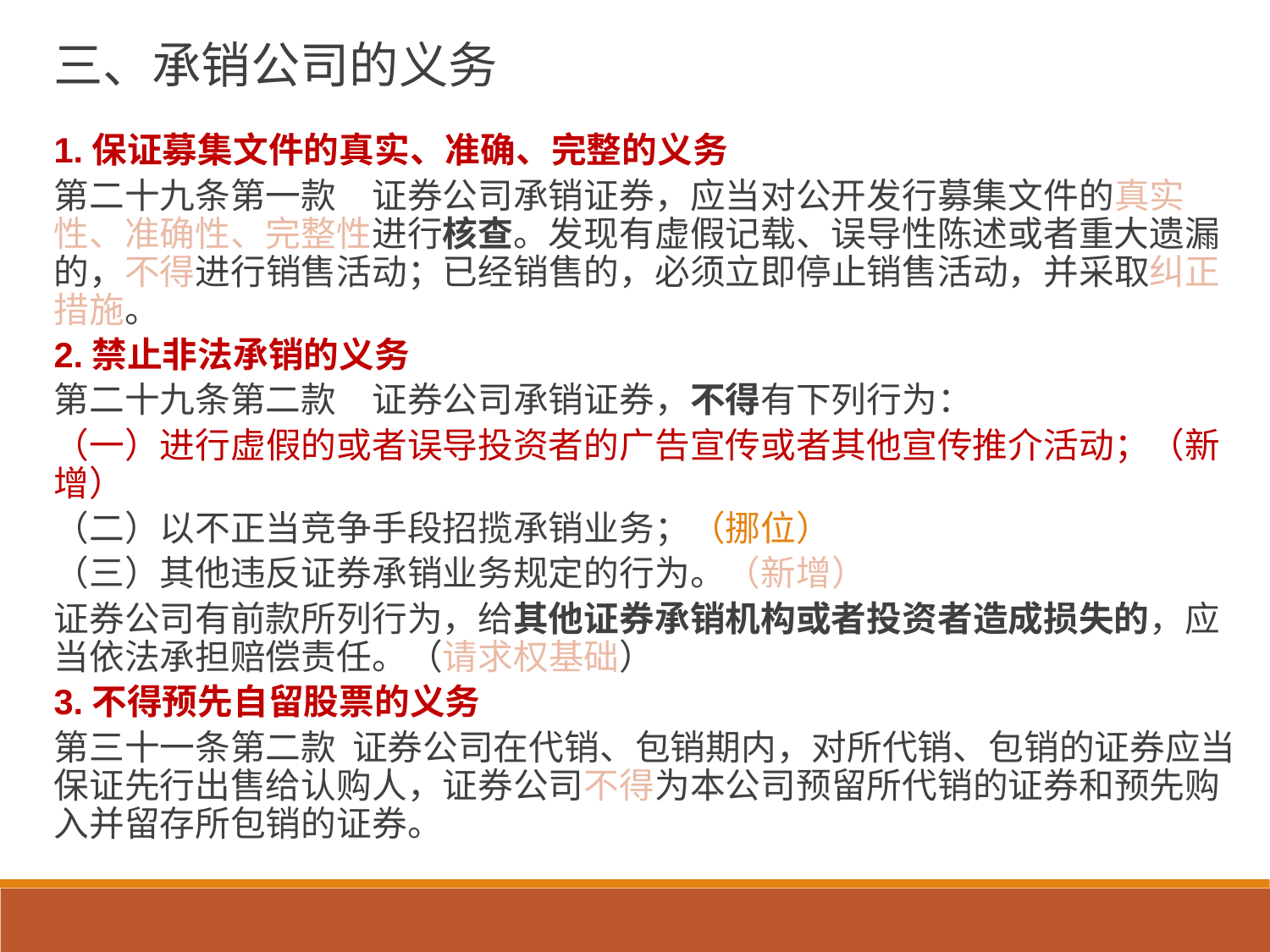

# 三、承销公司的义务
1.保证募集文件的真实、准确、完整的义务
第二十九条第一款　证券公司承销证券，应当对公开发行募集文件的真实性、准确性、完整性进行核查。发现有虚假记载、误导性陈述或者重大遗漏的，不得进行销售活动；已经销售的，必须立即停止销售活动，并采取纠正措施。
2.禁止非法承销的义务
第二十九条第二款　证券公司承销证券，不得有下列行为：
（一）进行虚假的或者误导投资者的广告宣传或者其他宣传推介活动；（新增）
（二）以不正当竞争手段招揽承销业务；（挪位）
（三）其他违反证券承销业务规定的行为。（新增）
证券公司有前款所列行为，给其他证券承销机构或者投资者造成损失的，应当依法承担赔偿责任。（请求权基础）
3.不得预先自留股票的义务
第三十一条第二款  证券公司在代销、包销期内，对所代销、包销的证券应当保证先行出售给认购人，证券公司不得为本公司预留所代销的证券和预先购入并留存所包销的证券。